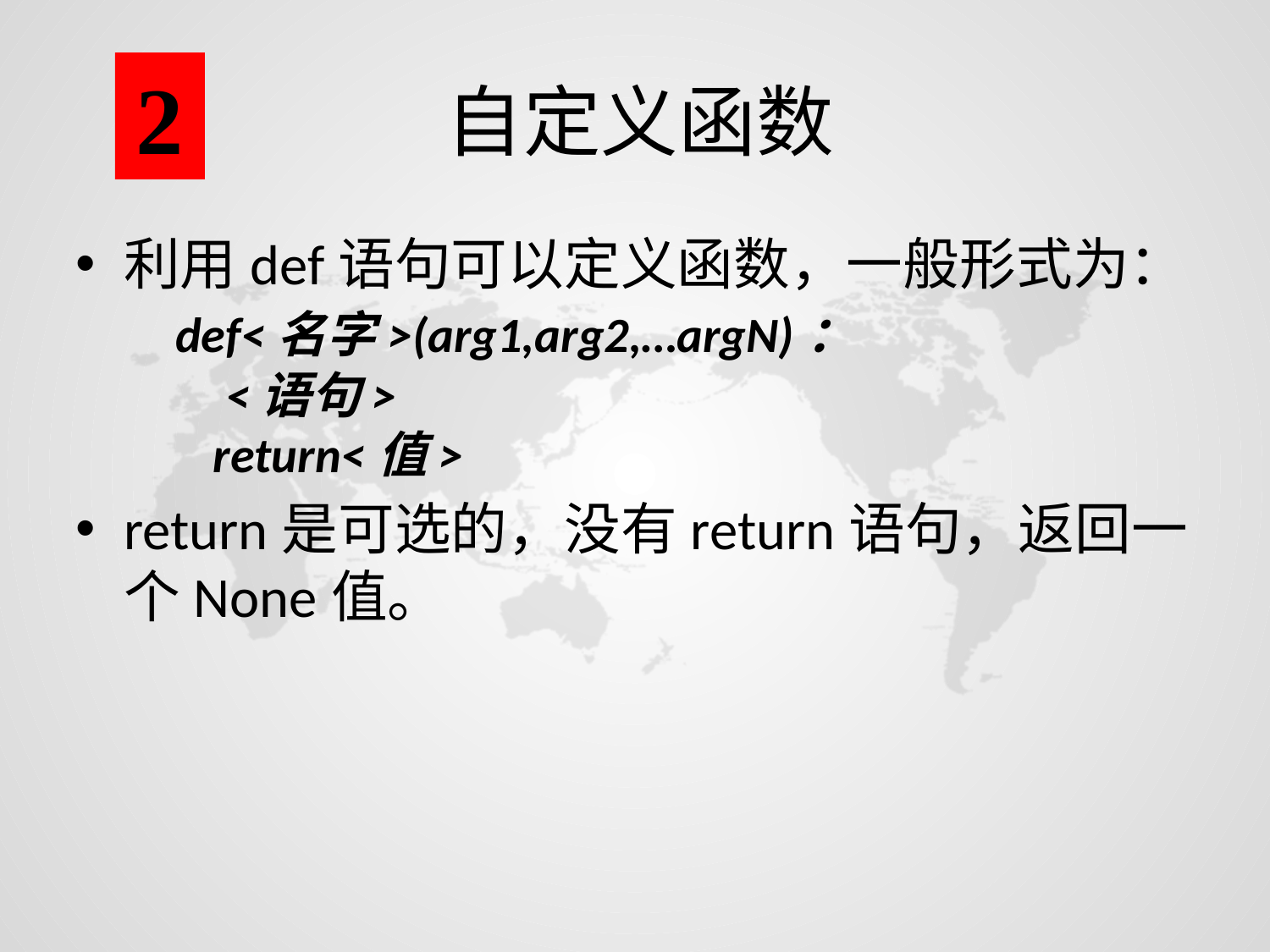

2
# 自定义函数
利用def语句可以定义函数，一般形式为：
   def<名字>(arg1,arg2,…argN)：
        <语句>
        return<值>
return是可选的，没有return语句，返回一个None值。